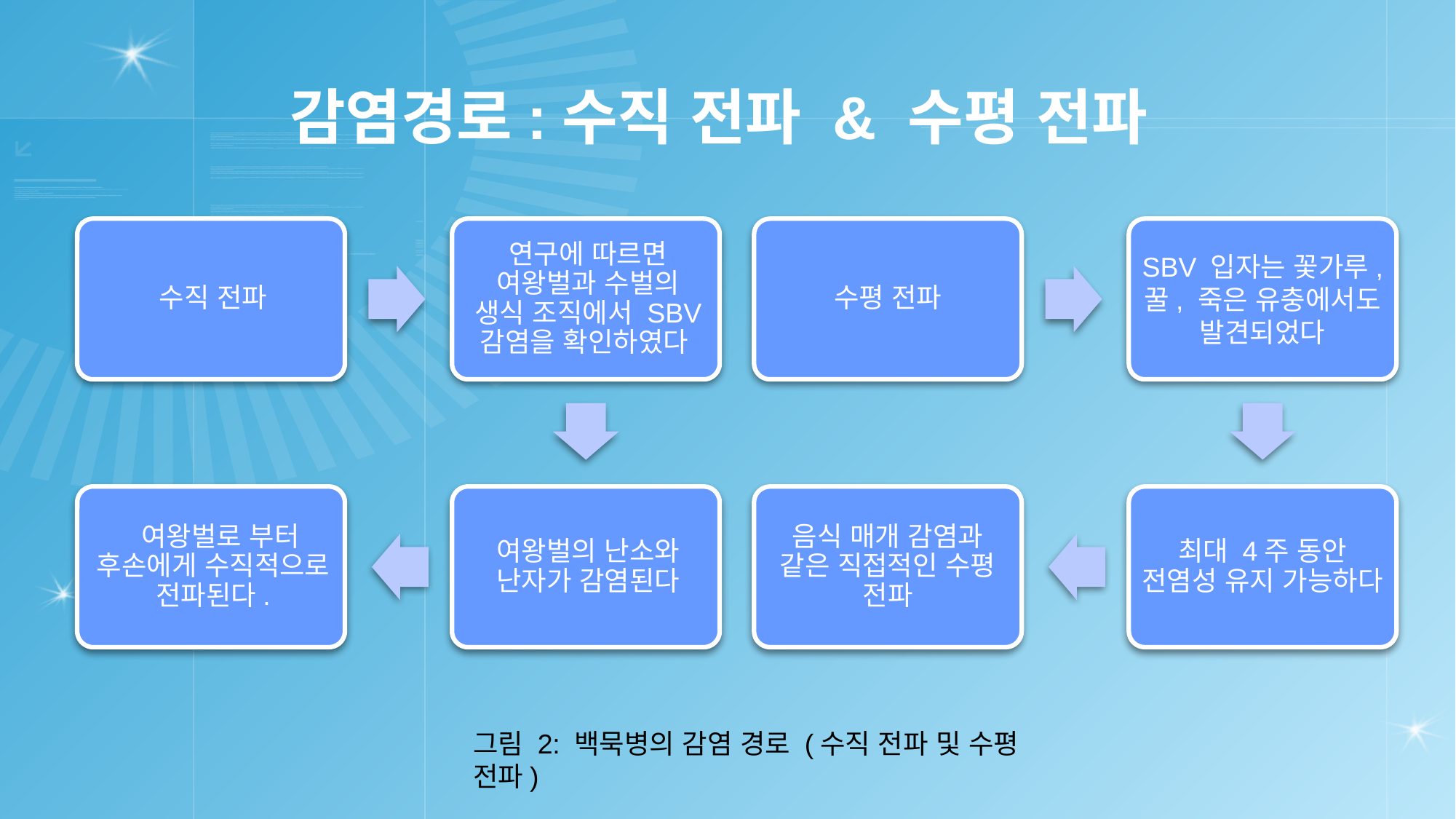

# 감염경로:수직 전파 & 수평 전파
수직 전파

연구에 따르면 여왕벌과 수벌의 생식 조직에서 SBV 감염을 확인하였다

여왕벌의 난소와 난자가 감염된다

 여왕벌로 부터 후손에게 수직적으로 전파된다.
수평 전파
SBV 입자는 꽃가루, 꿀, 죽은 유충에서도 발견되었다

음식 매개 감염과 같은 직접적인 수평 전파
최대 4주 동안 전염성 유지 가능하다

그림 2: 백묵병의 감염 경로 (수직 전파 및 수평 전파)